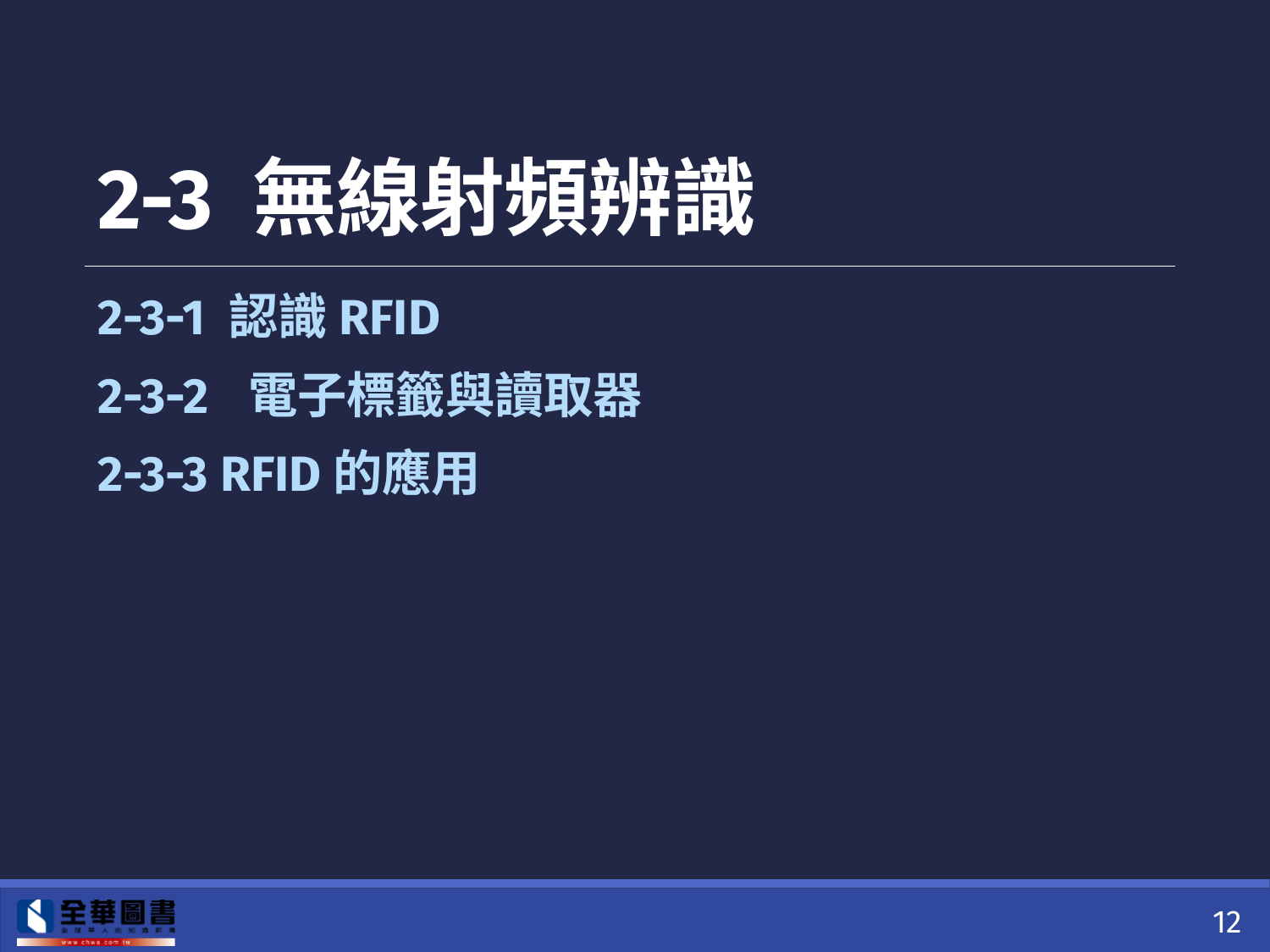

# 2-3 無線射頻辨識
2-3-1 認識RFID
2-3-2	 電子標籤與讀取器
2-3-3 RFID的應用

12